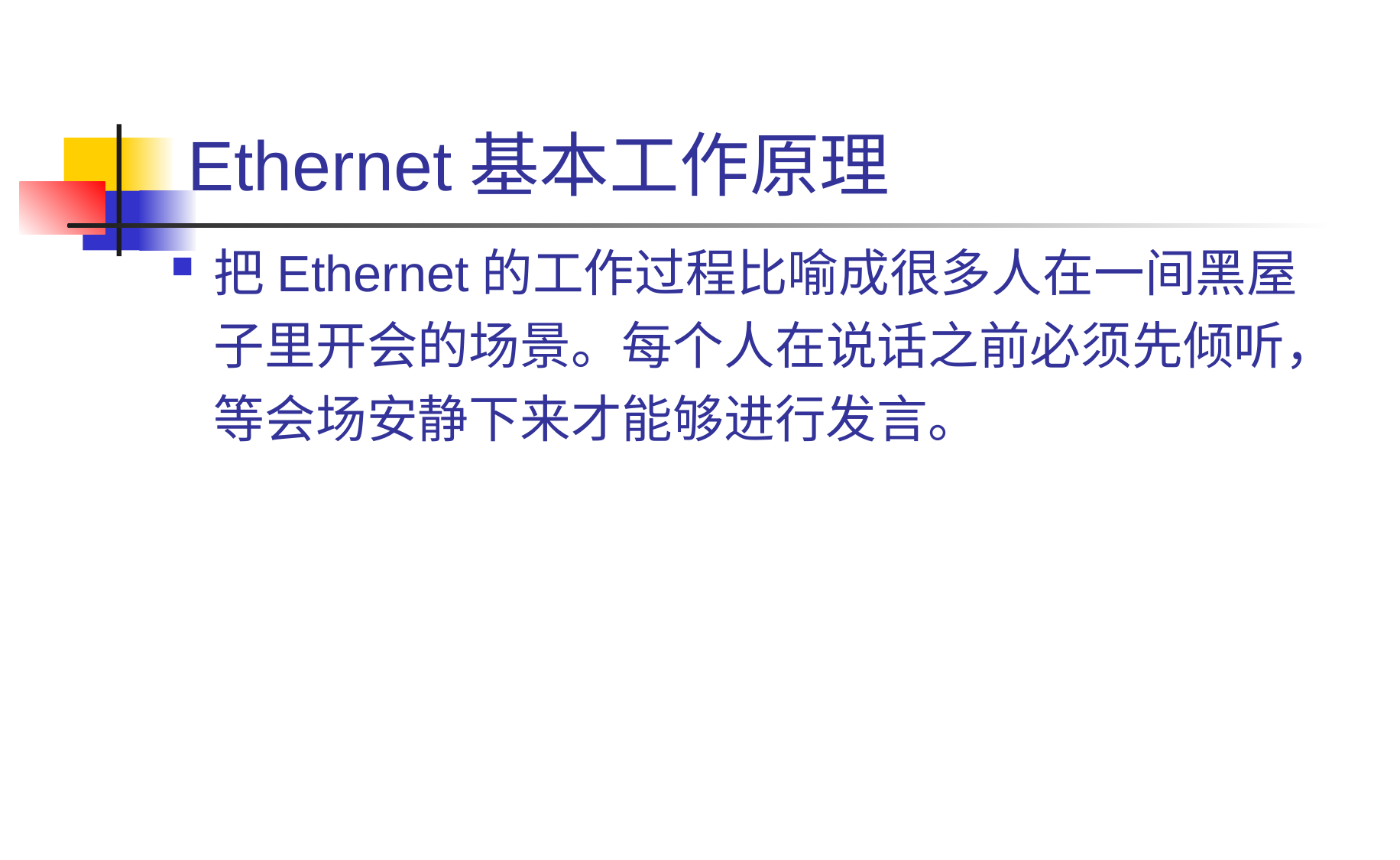

# Ethernet基本工作原理
把Ethernet的工作过程比喻成很多人在一间黑屋子里开会的场景。每个人在说话之前必须先倾听，等会场安静下来才能够进行发言。